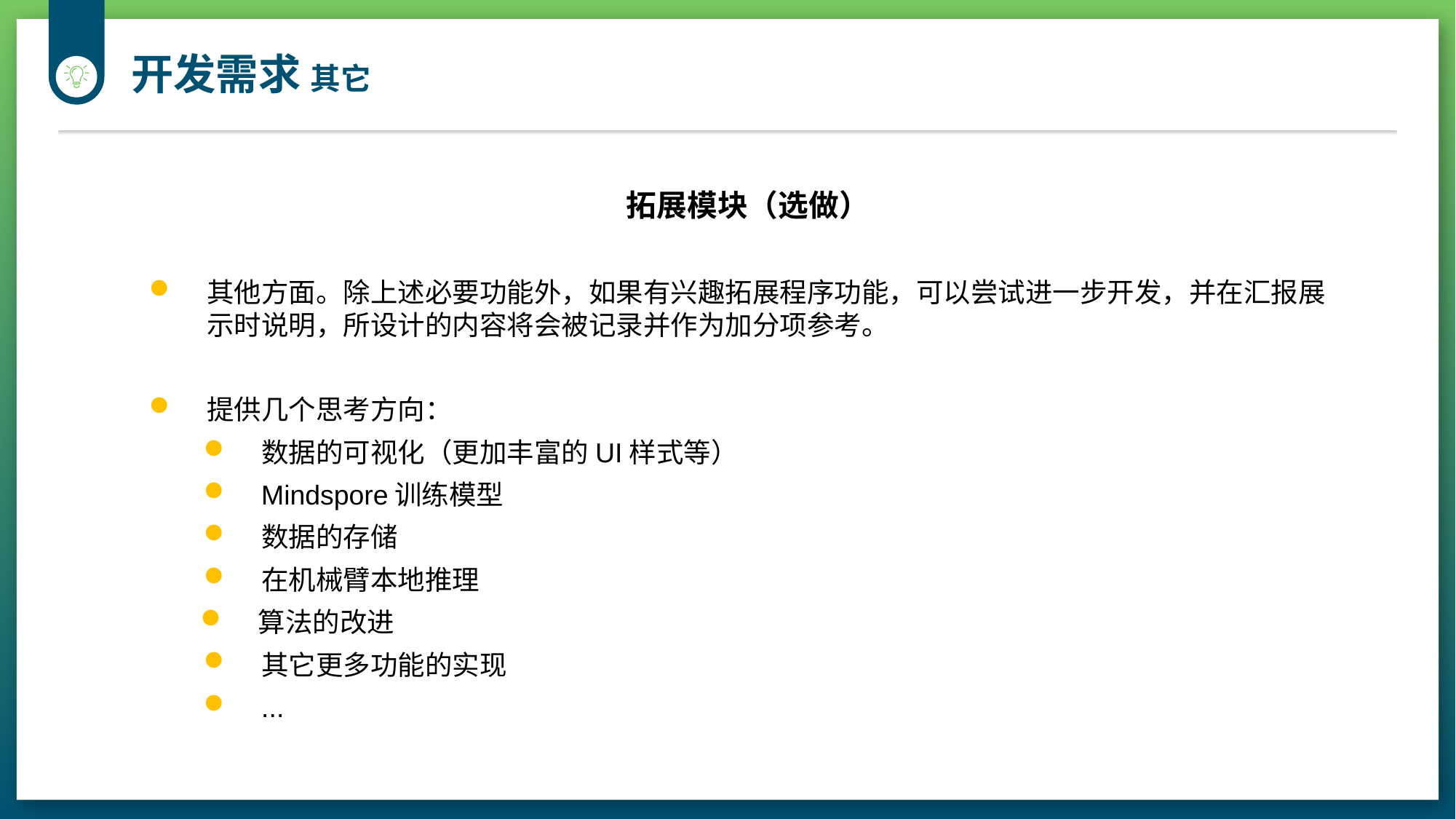

开发需求 其它

拓展模块（选做）

其他方面。除上述必要功能外，如果有兴趣拓展程序功能，可以尝试进一步开发，并在汇报展示时说明，所设计的内容将会被记录并作为加分项参考。

提供几个思考方向：
数据的可视化（更加丰富的UI样式等）
Mindspore训练模型
数据的存储
在机械臂本地推理
算法的改进
其它更多功能的实现
...